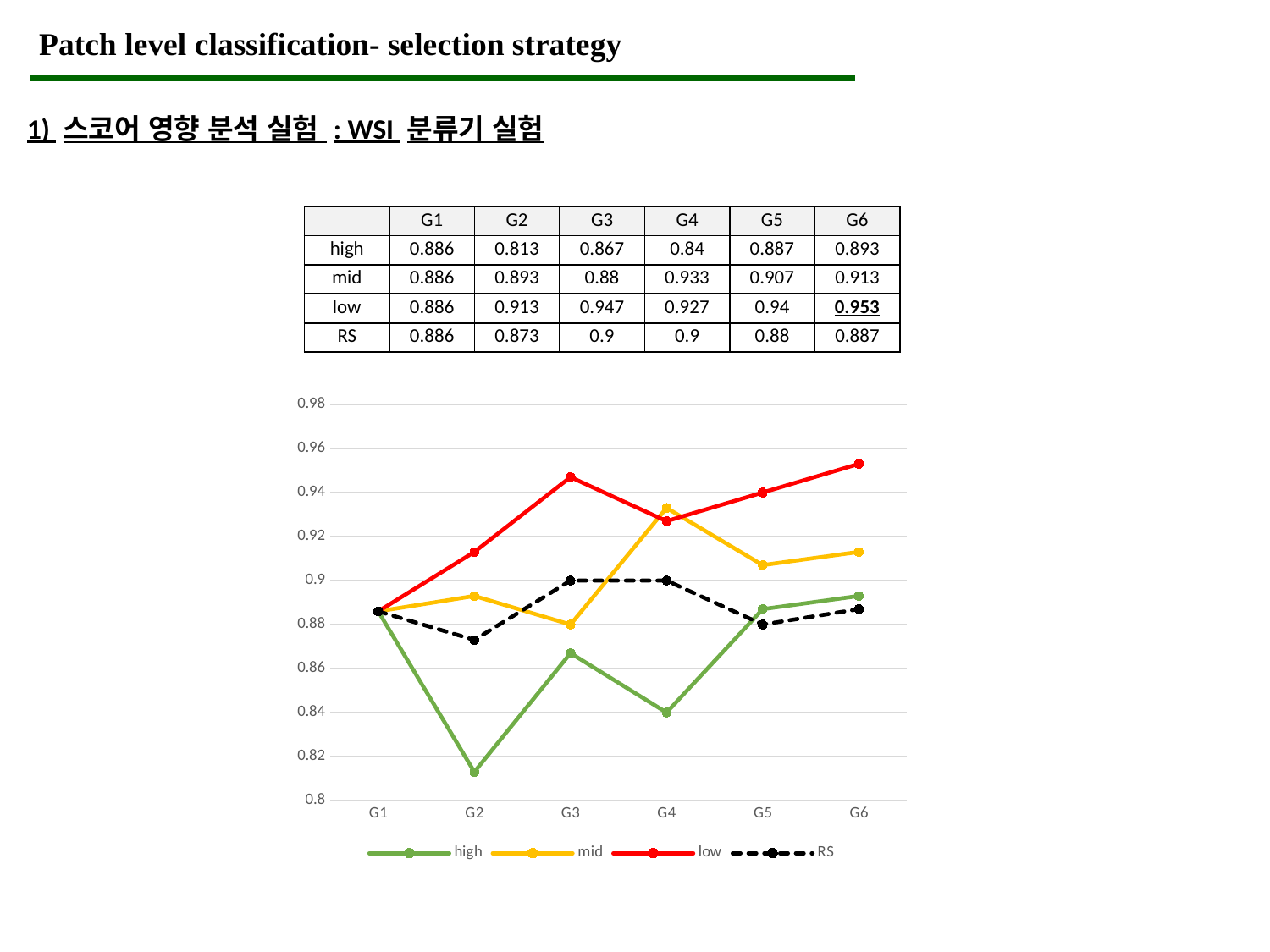

Patch level classification- selection strategy
1) 스코어 영향 분석 실험 : WSI 분류기 실험
|  | G1 | G2 | G3 | G4 | G5 | G6 |
| --- | --- | --- | --- | --- | --- | --- |
| high | 0.886 | 0.813 | 0.867 | 0.84 | 0.887 | 0.893 |
| mid | 0.886 | 0.893 | 0.88 | 0.933 | 0.907 | 0.913 |
| low | 0.886 | 0.913 | 0.947 | 0.927 | 0.94 | 0.953 |
| RS | 0.886 | 0.873 | 0.9 | 0.9 | 0.88 | 0.887 |

### Chart

| Category | high | mid | low | RS |
|---|---|---|---|---|
| G1 | 0.886 | 0.886 | 0.886 | 0.886 |
| G2 | 0.813 | 0.893 | 0.913 | 0.873 |
| G3 | 0.867 | 0.88 | 0.947 | 0.9 |
| G4 | 0.84 | 0.933 | 0.927 | 0.9 |
| G5 | 0.887 | 0.907 | 0.94 | 0.88 |
| G6 | 0.893 | 0.913 | 0.953 | 0.887 |